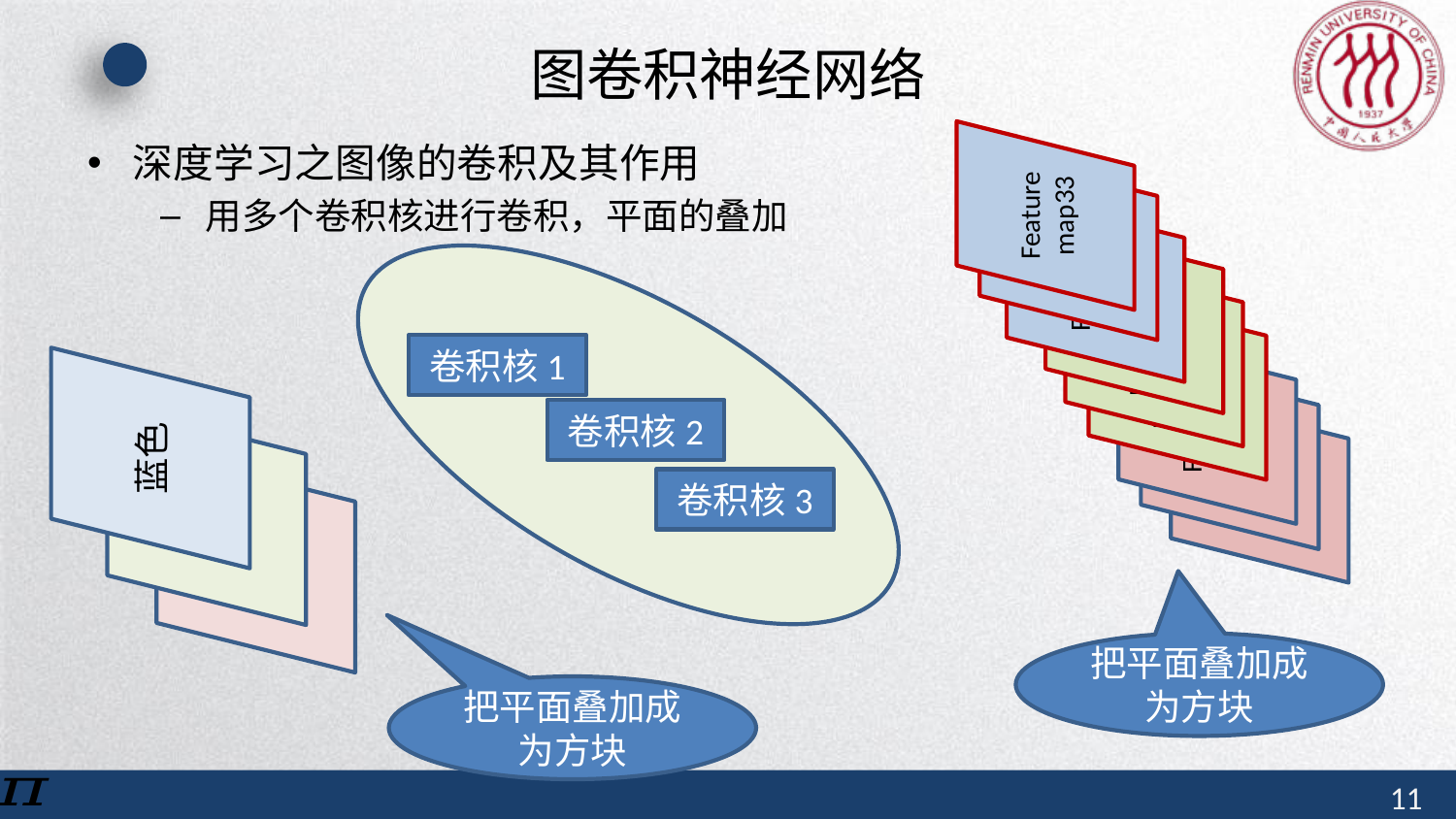

# 图卷积神经网络
Featuremap33
深度学习之图像的卷积及其作用
用多个卷积核进行卷积，平面的叠加

Featuremap32
Featuremap31
Featuremap23
Featuremap22
Featuremap21

卷积核1
Featuremap13
蓝色
Featuremap12
Featuremap11
卷积核2
绿色
红色
卷积核3
把平面叠加成为方块
把平面叠加成为方块